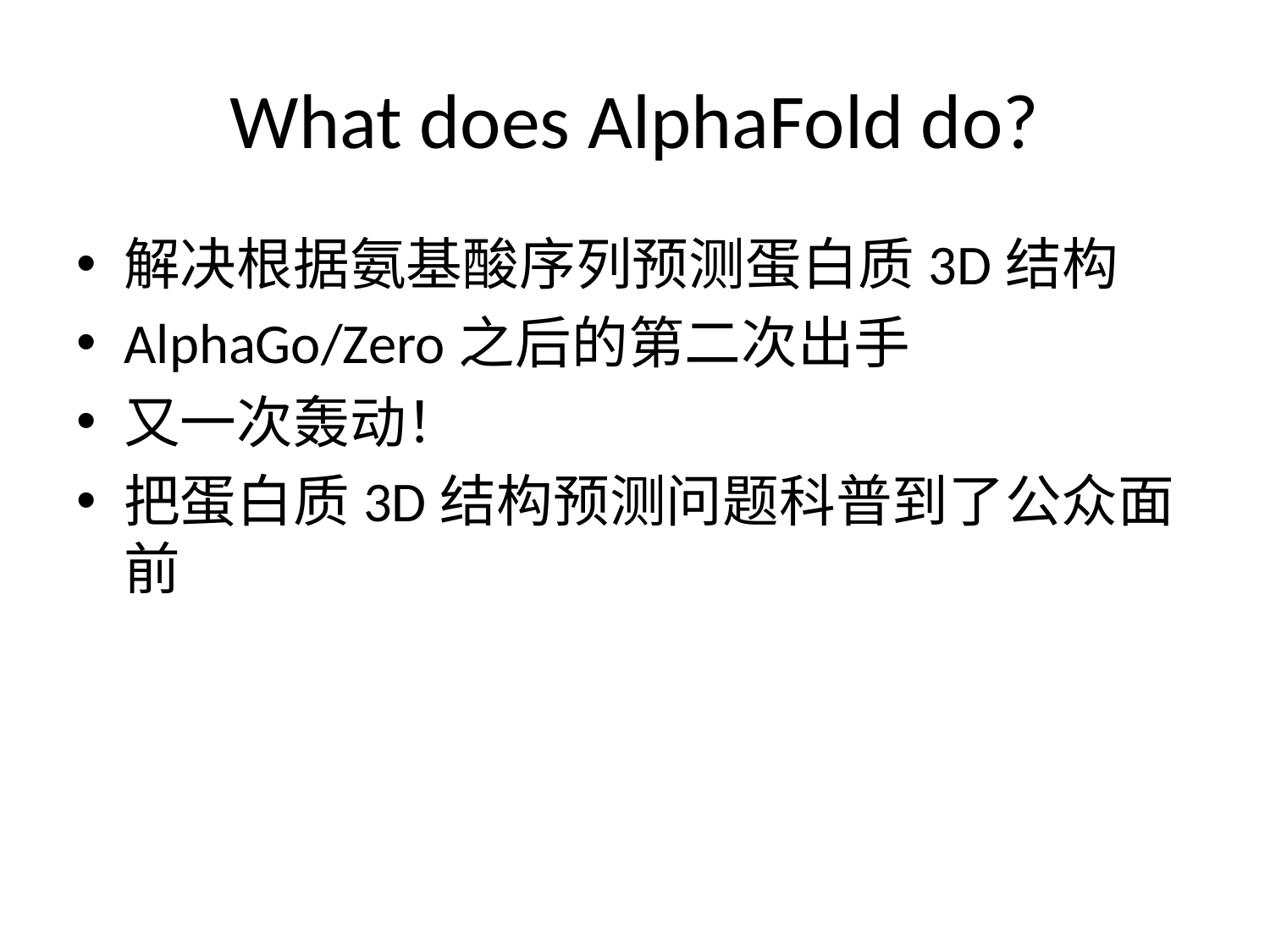

# What does AlphaFold do?
解决根据氨基酸序列预测蛋白质3D结构
AlphaGo/Zero之后的第二次出手
又一次轰动！
把蛋白质3D结构预测问题科普到了公众面前